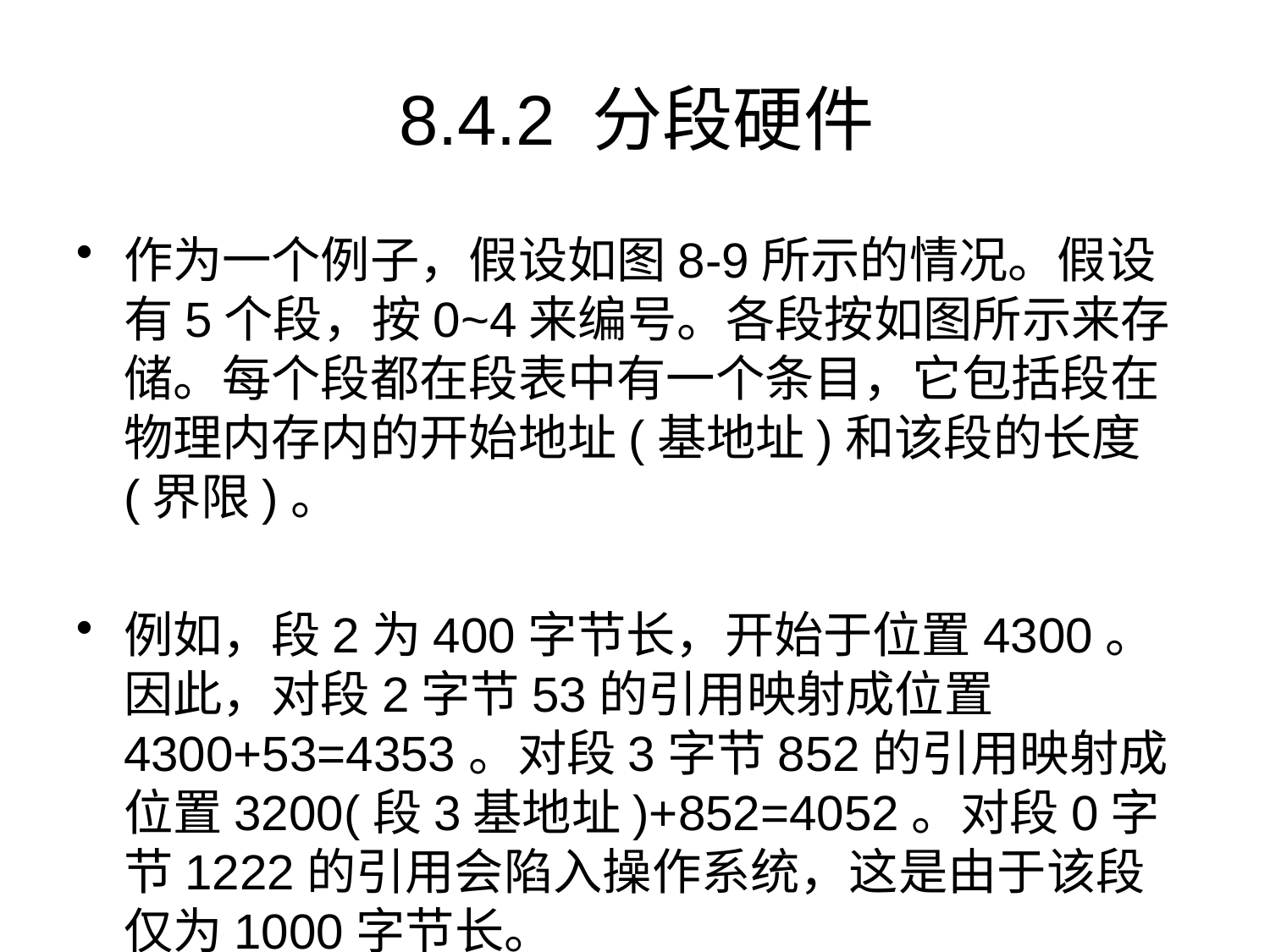

# 8.4.2 分段硬件
作为一个例子，假设如图8-9所示的情况。假设有5个段，按0~4来编号。各段按如图所示来存储。每个段都在段表中有一个条目，它包括段在物理内存内的开始地址(基地址)和该段的长度(界限)。

例如，段2为400字节长，开始于位置4300。因此，对段2字节53的引用映射成位置4300+53=4353。对段3字节852的引用映射成位置3200(段3基地址)+852=4052。对段0字节1222的引用会陷入操作系统，这是由于该段仅为1000字节长。